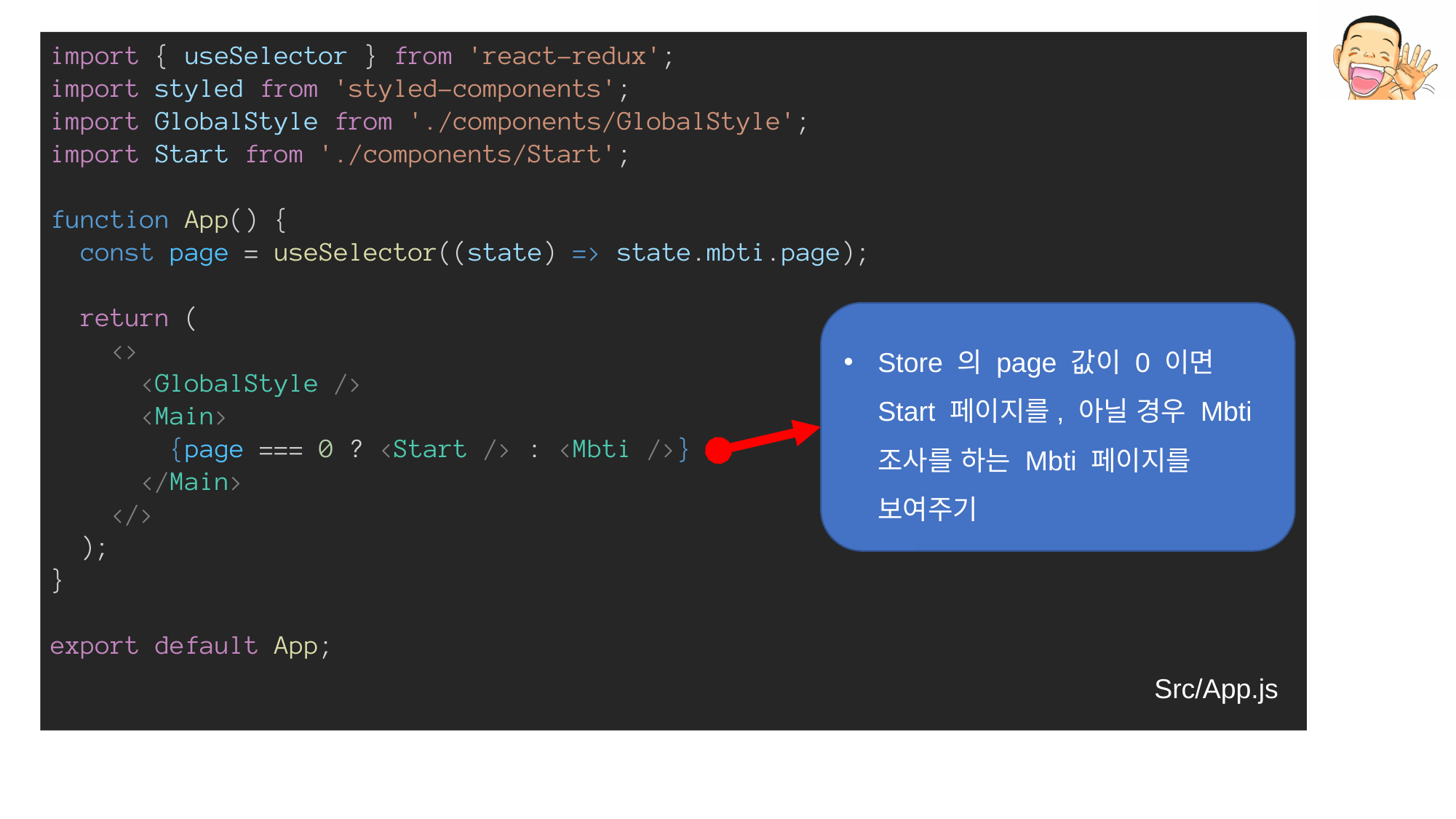

import { useSelector } from 'react-redux';
import styled from 'styled-components';
import GlobalStyle from './components/GlobalStyle';
import Start from './components/Start';
function App() {
  const page = useSelector((state) => state.mbti.page);
  return (
    <>
      <GlobalStyle />
      <Main>
        {page === 0 ? <Start /> : <Mbti />}
      </Main>
    </>
  );
}
export default App;

Store 의 page 값이 0 이면 Start 페이지를, 아닐 경우 Mbti 조사를 하는 Mbti 페이지를 보여주기
Src/App.js